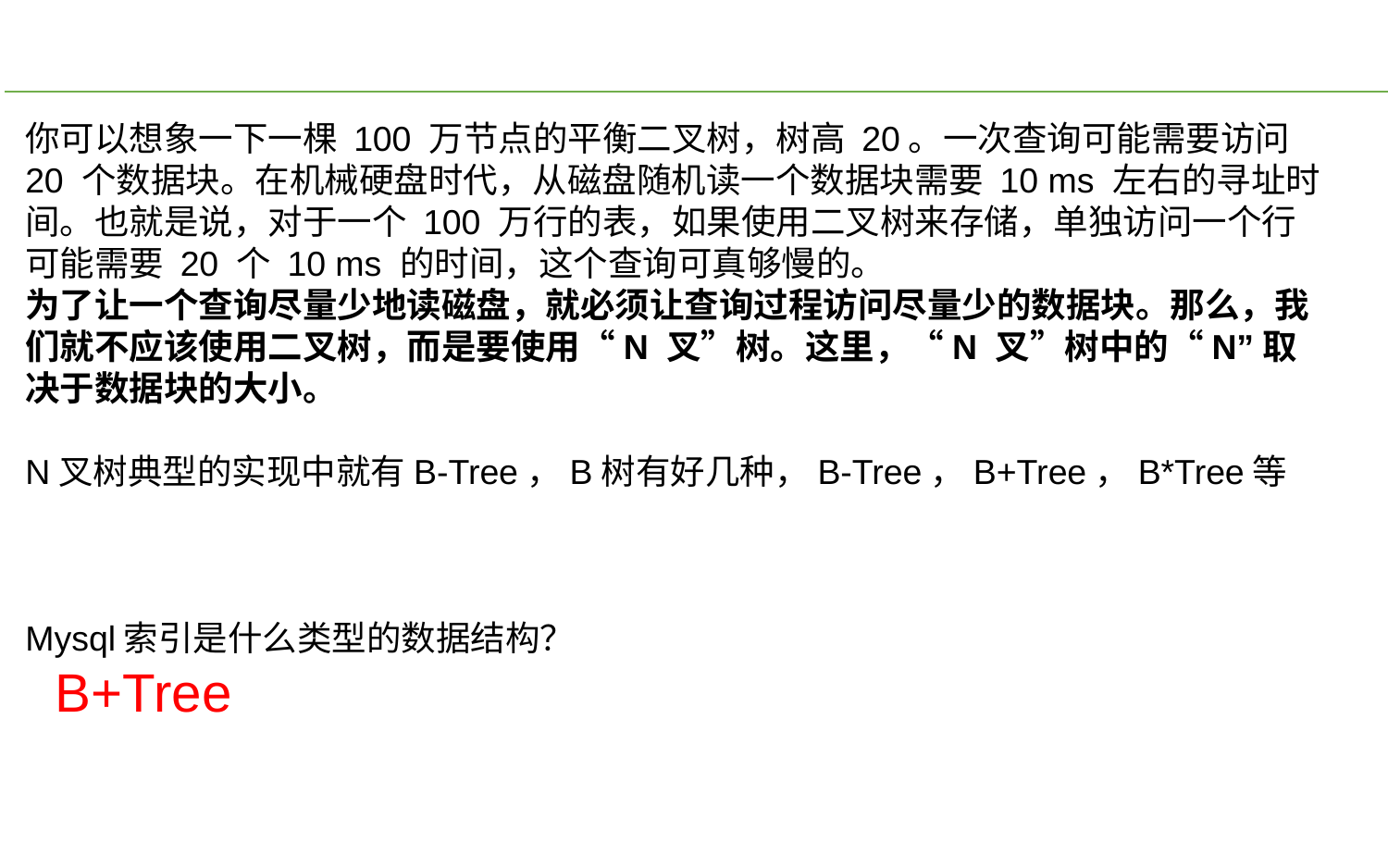

你可以想象一下一棵 100 万节点的平衡二叉树，树高 20。一次查询可能需要访问 20 个数据块。在机械硬盘时代，从磁盘随机读一个数据块需要 10 ms 左右的寻址时间。也就是说，对于一个 100 万行的表，如果使用二叉树来存储，单独访问一个行可能需要 20 个 10 ms 的时间，这个查询可真够慢的。
为了让一个查询尽量少地读磁盘，就必须让查询过程访问尽量少的数据块。那么，我们就不应该使用二叉树，而是要使用“N 叉”树。这里，“N 叉”树中的“N”取决于数据块的大小。

N叉树典型的实现中就有B-Tree，B树有好几种，B-Tree，B+Tree，B*Tree等

Mysql索引是什么类型的数据结构？
  B+Tree